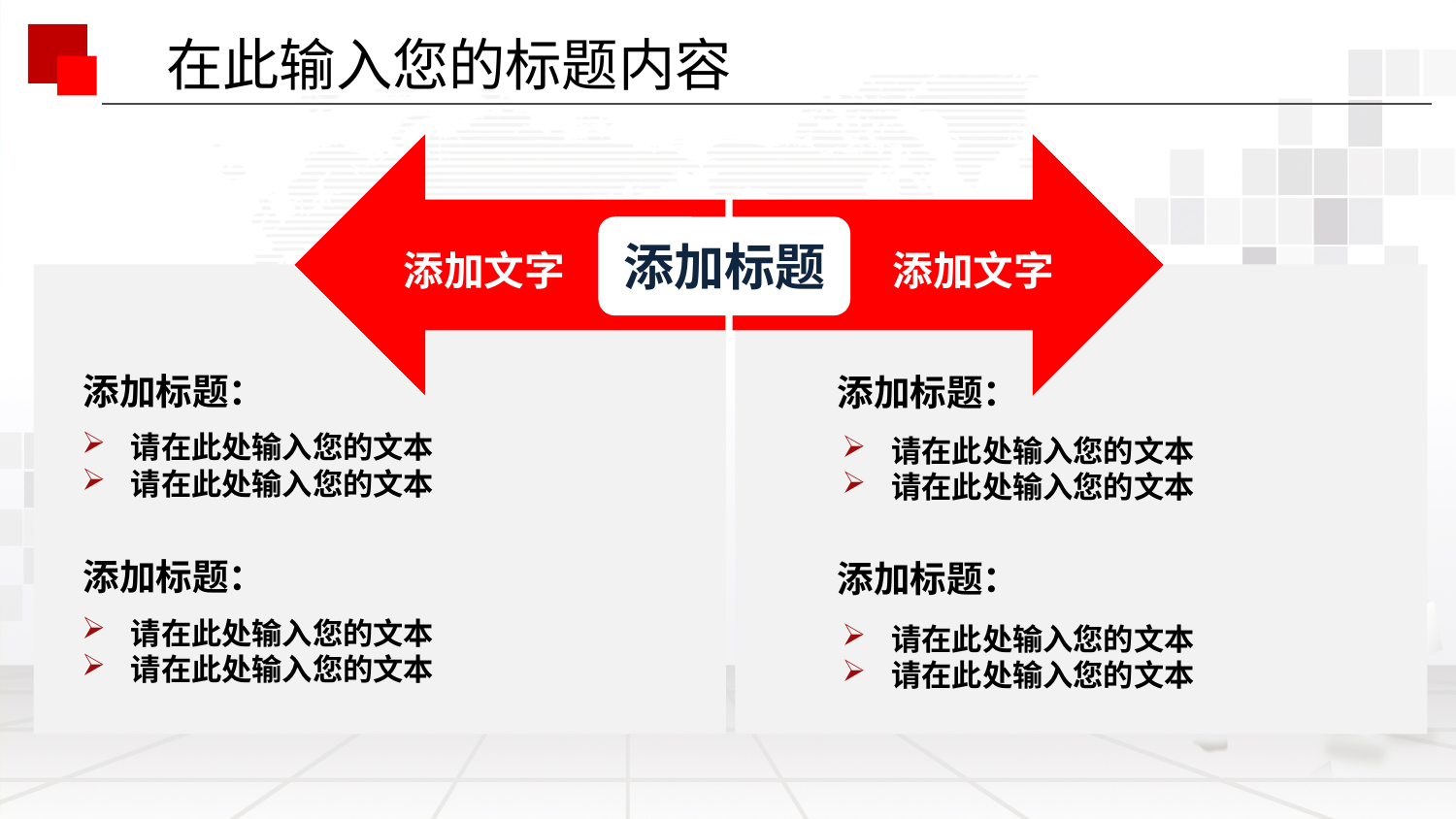

在此输入您的标题内容
添加文字
添加文字
添加标题

添加标题：
请在此处输入您的文本
请在此处输入您的文本
添加标题：
请在此处输入您的文本
请在此处输入您的文本
添加标题：
请在此处输入您的文本
请在此处输入您的文本
添加标题：
请在此处输入您的文本
请在此处输入您的文本